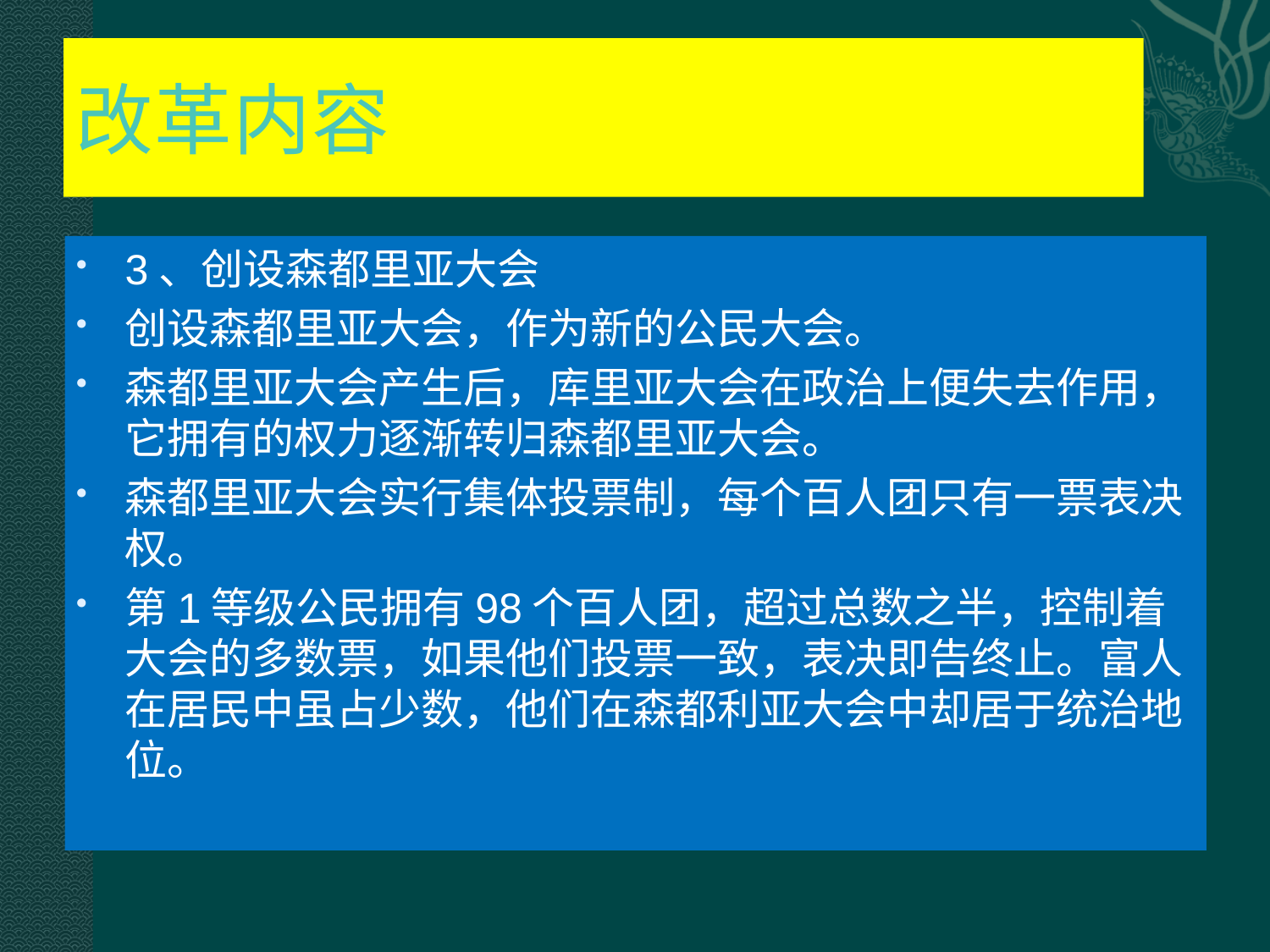

# 改革内容
3、创设森都里亚大会
创设森都里亚大会，作为新的公民大会。
森都里亚大会产生后，库里亚大会在政治上便失去作用，它拥有的权力逐渐转归森都里亚大会。
森都里亚大会实行集体投票制，每个百人团只有一票表决权。
第1等级公民拥有98个百人团，超过总数之半，控制着大会的多数票，如果他们投票一致，表决即告终止。富人在居民中虽占少数，他们在森都利亚大会中却居于统治地位。